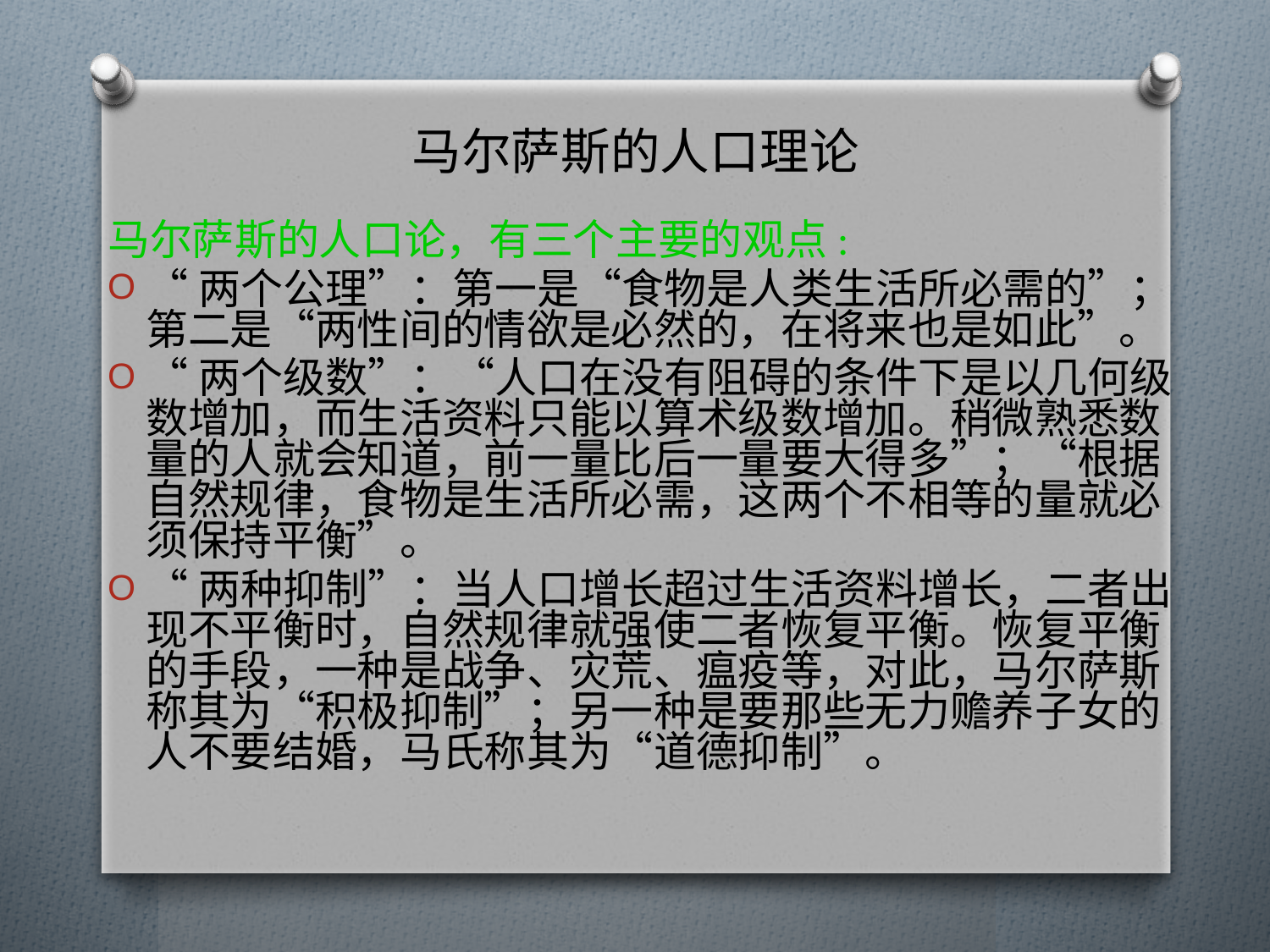

# 马尔萨斯的人口理论
马尔萨斯的人口论，有三个主要的观点:
“两个公理”：第一是“食物是人类生活所必需的”；第二是“两性间的情欲是必然的，在将来也是如此”。
“两个级数”：“人口在没有阻碍的条件下是以几何级数增加，而生活资料只能以算术级数增加。稍微熟悉数量的人就会知道，前一量比后一量要大得多”；“根据自然规律，食物是生活所必需，这两个不相等的量就必须保持平衡”。
“两种抑制”：当人口增长超过生活资料增长，二者出现不平衡时，自然规律就强使二者恢复平衡。恢复平衡的手段，一种是战争、灾荒、瘟疫等，对此，马尔萨斯称其为“积极抑制”；另一种是要那些无力赡养子女的人不要结婚，马氏称其为“道德抑制”。